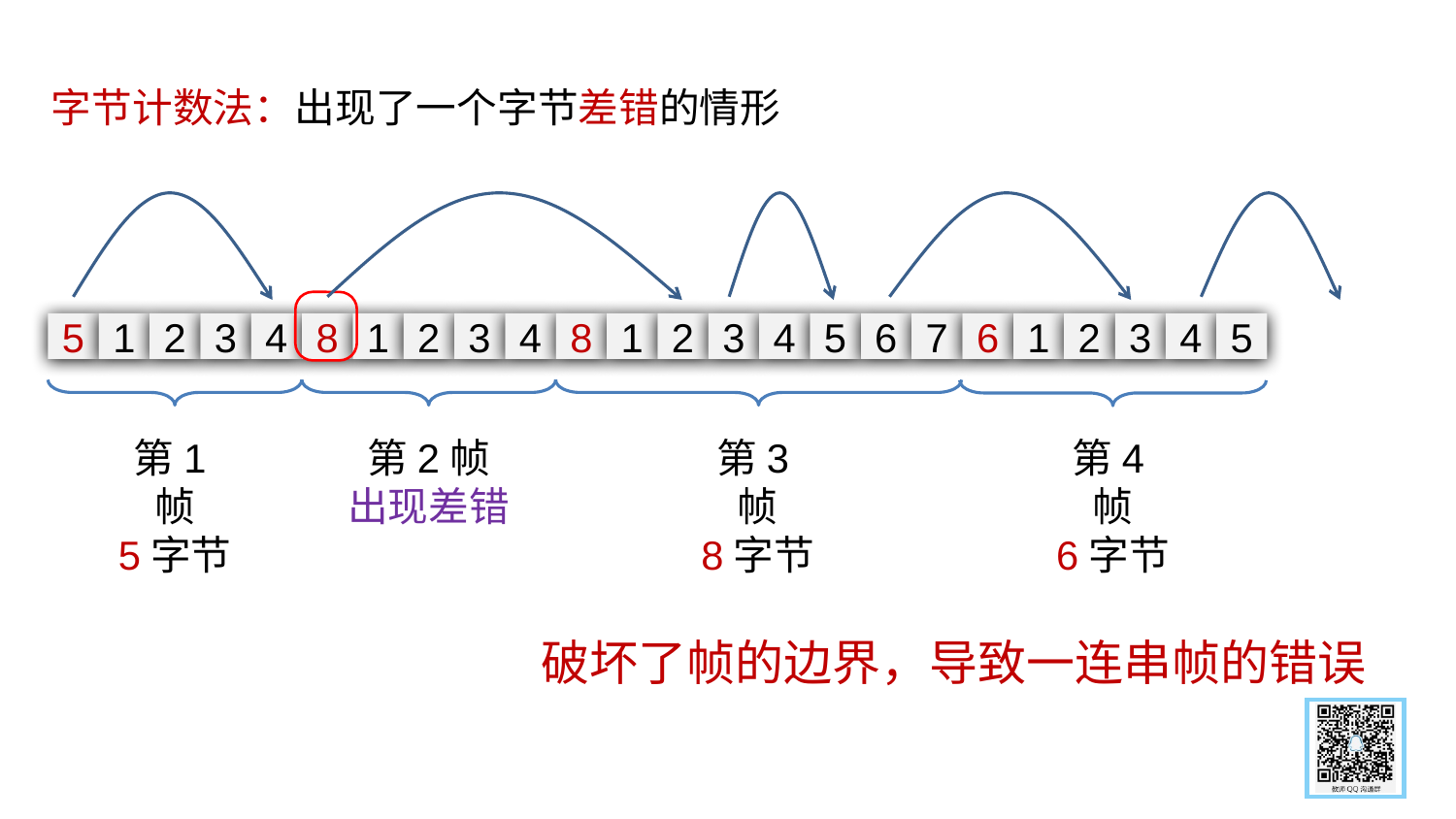

字节计数法：出现了一个字节差错的情形

5
1
2
3
4
8
1
2
3
4
8
1
2
3
4
5
6
7
6
1
2
3
4
5

第3帧
8字节

第2帧
出现差错

第1帧
5字节

第4帧
6字节
破坏了帧的边界，导致一连串帧的错误